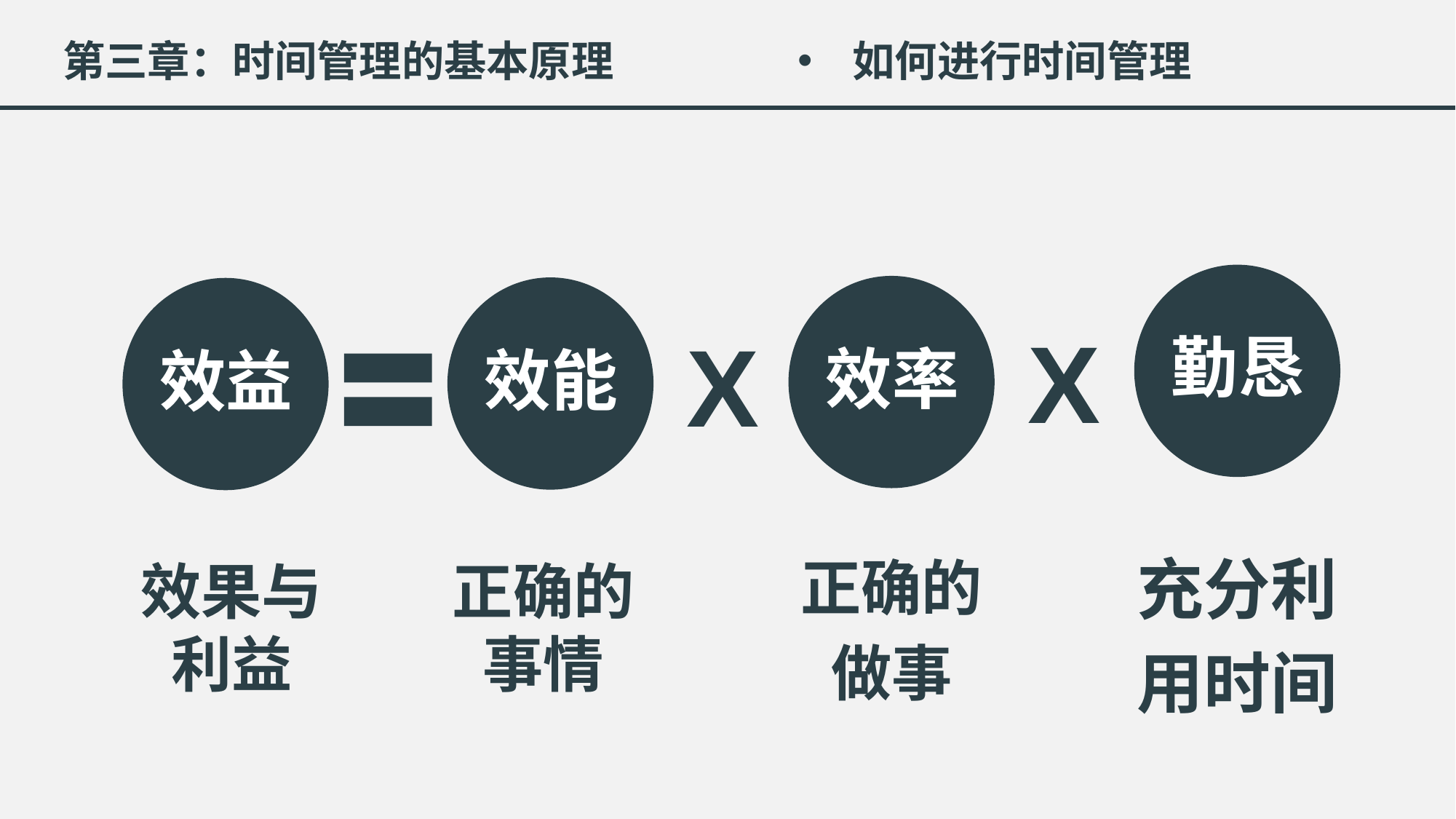

如何进行时间管理
勤恳
效率
效能
效益
X
X

充分利
用时间
正确的
做事
效果与
利益
正确的
事情